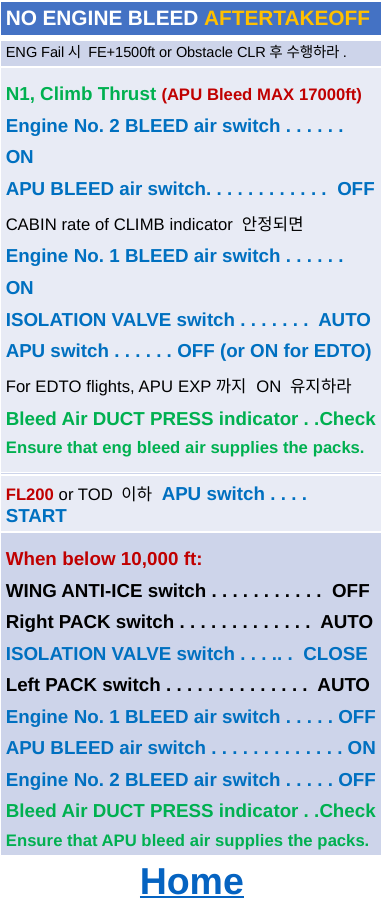

| NO ENGINE BLEED AFTERTAKEOFF |
| --- |
| ENG Fail시 FE+1500ft or Obstacle CLR후 수행하라. |
| N1, Climb Thrust (APU Bleed MAX 17000ft) Engine No. 2 BLEED air switch . . . . . . ON APU BLEED air switch. . . . . . . . . . . . OFF CABIN rate of CLIMB indicator 안정되면 Engine No. 1 BLEED air switch . . . . . . ON ISOLATION VALVE switch . . . . . . . AUTO APU switch . . . . . . OFF (or ON for EDTO) For EDTO flights, APU EXP까지 ON 유지하라 Bleed Air DUCT PRESS indicator . .Check Ensure that eng bleed air supplies the packs. |
| NO ENGINE BLEED LANDING |
| --- |
| GA Thrust 추가 필요시 10000ft 이하에서 수행 |
| FL200 or TOD 이하 APU switch . . . . START |
| When below 10,000 ft: WING ANTI-ICE switch . . . . . . . . . . . OFF Right PACK switch . . . . . . . . . . . . . AUTO ISOLATION VALVE switch . . . .. . CLOSE Left PACK switch . . . . . . . . . . . . . . AUTO Engine No. 1 BLEED air switch . . . . . OFF APU BLEED air switch . . . . . . . . . . . . . ON Engine No. 2 BLEED air switch . . . . . OFF Bleed Air DUCT PRESS indicator . .Check Ensure that APU bleed air supplies the packs. |
Home